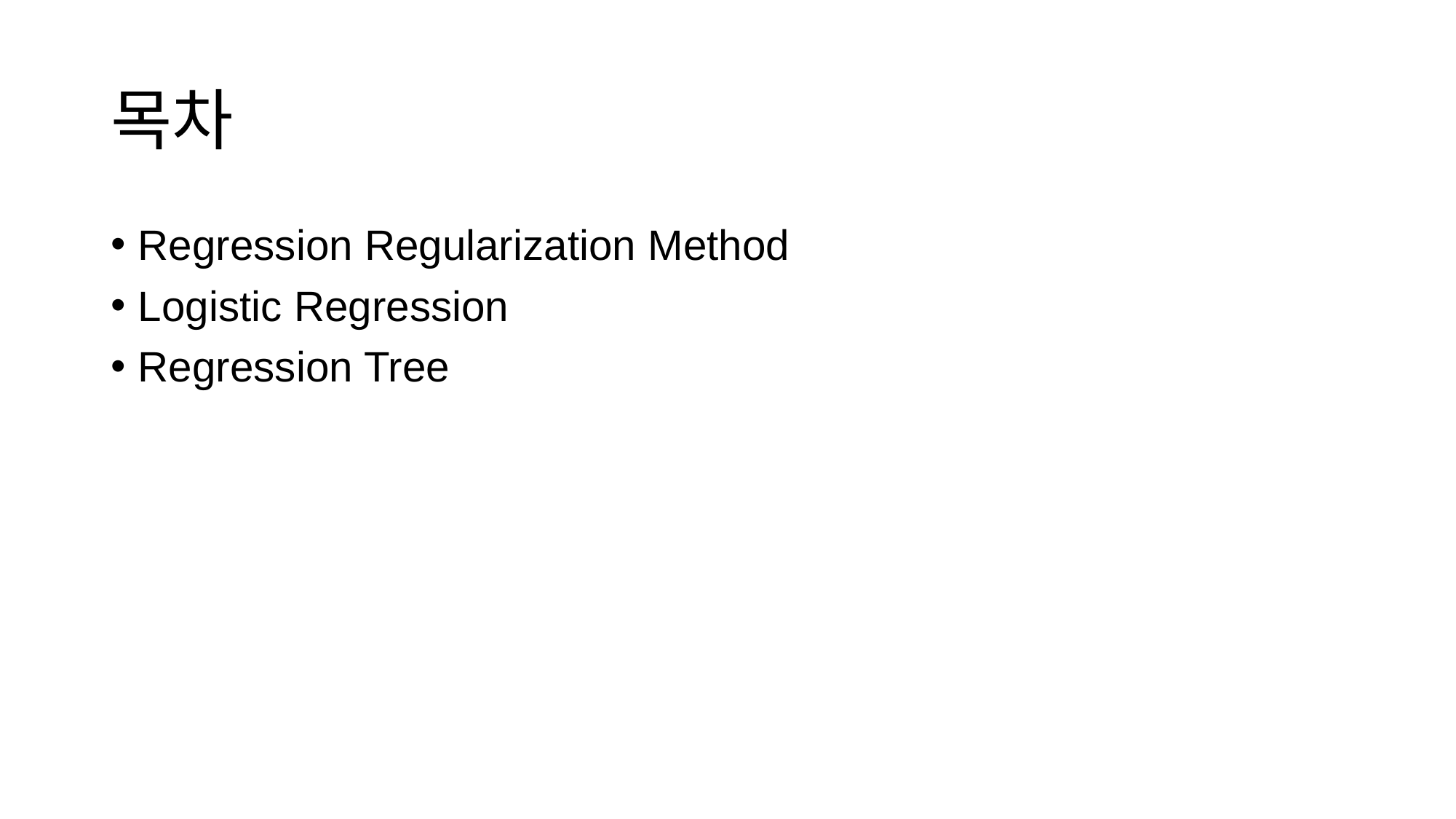

# 목차
Regression Regularization Method
Logistic Regression
Regression Tree